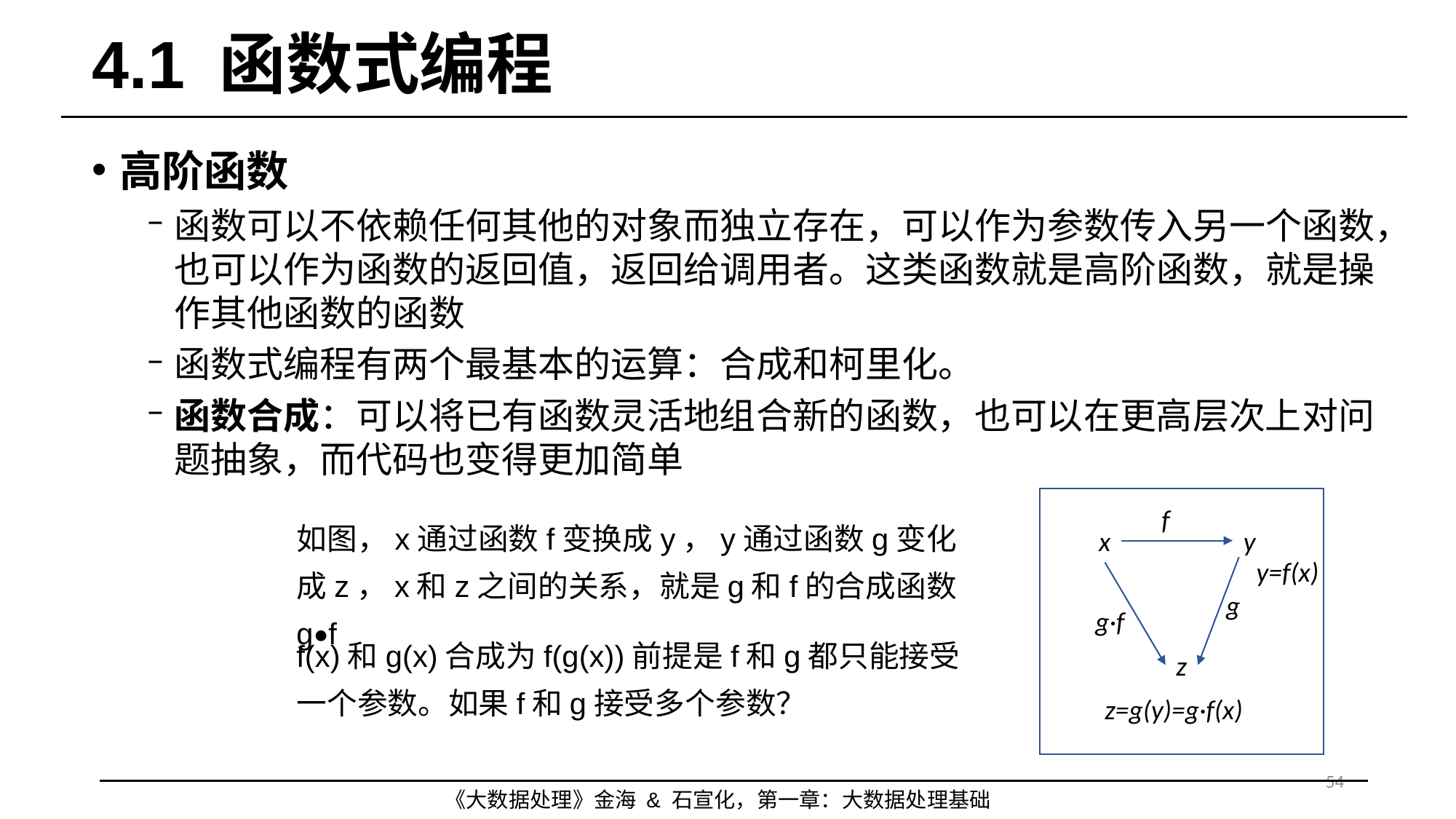

# 4.1 函数式编程
高阶函数
函数可以不依赖任何其他的对象而独立存在，可以作为参数传入另一个函数，也可以作为函数的返回值，返回给调用者。这类函数就是高阶函数，就是操作其他函数的函数
函数式编程有两个最基本的运算：合成和柯里化。
函数合成：可以将已有函数灵活地组合新的函数，也可以在更高层次上对问题抽象，而代码也变得更加简单

f
x
y
y=f(x)
g
g·f
z
z=g(y)=g·f(x)
如图，x通过函数f变换成y，y通过函数g变化成z，x和z之间的关系，就是g和f的合成函数g•f
f(x)和g(x)合成为f(g(x))前提是f和g都只能接受一个参数。如果f和g接受多个参数？
54